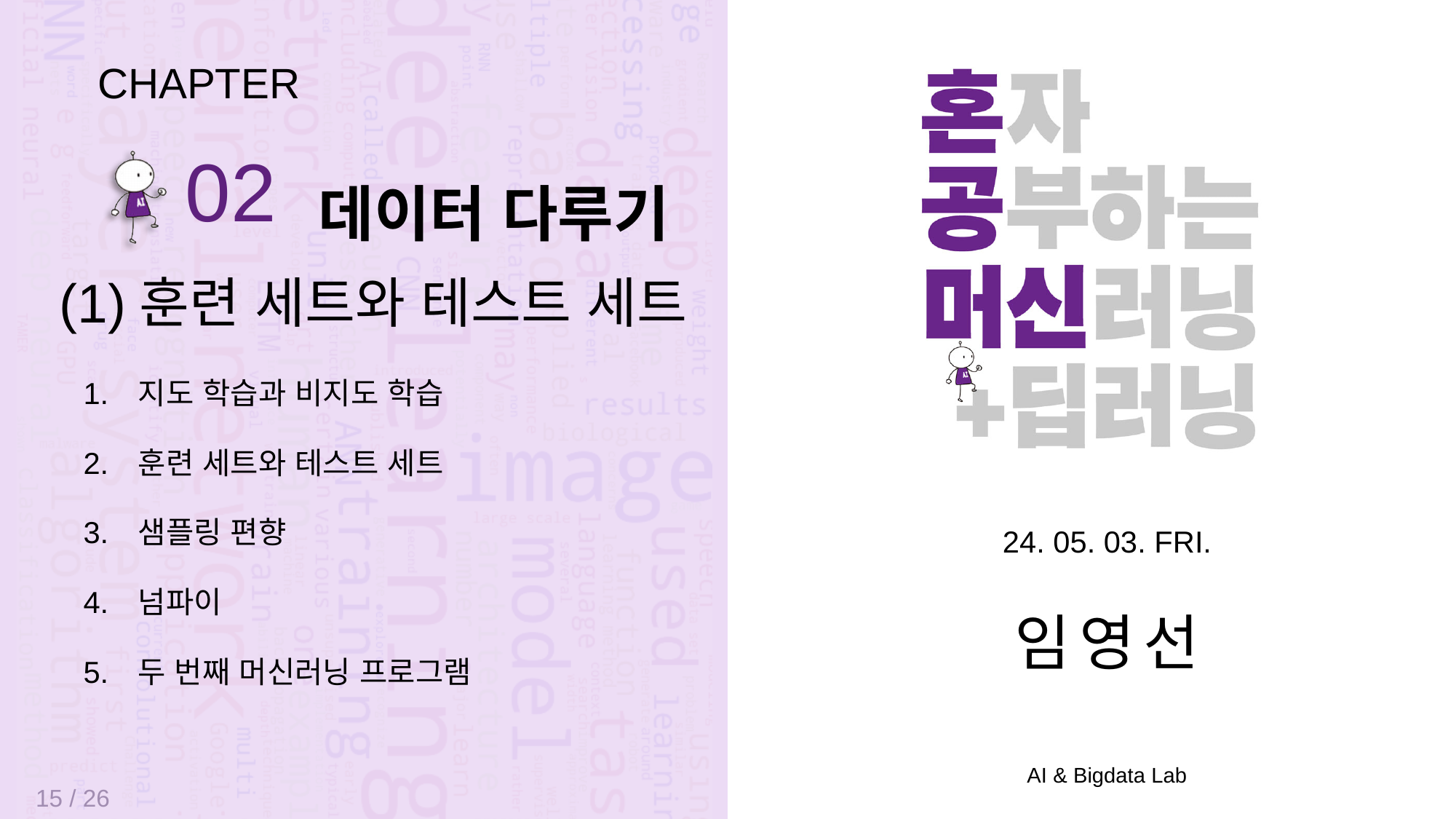

CHAPTER
  데이터 다루기
02
(1)훈련 세트와 테스트 세트
지도 학습과 비지도 학습
훈련 세트와 테스트 세트
샘플링 편향
넘파이
두 번째 머신러닝 프로그램
24. 05. 03. FRI.
임영선
15 / 26